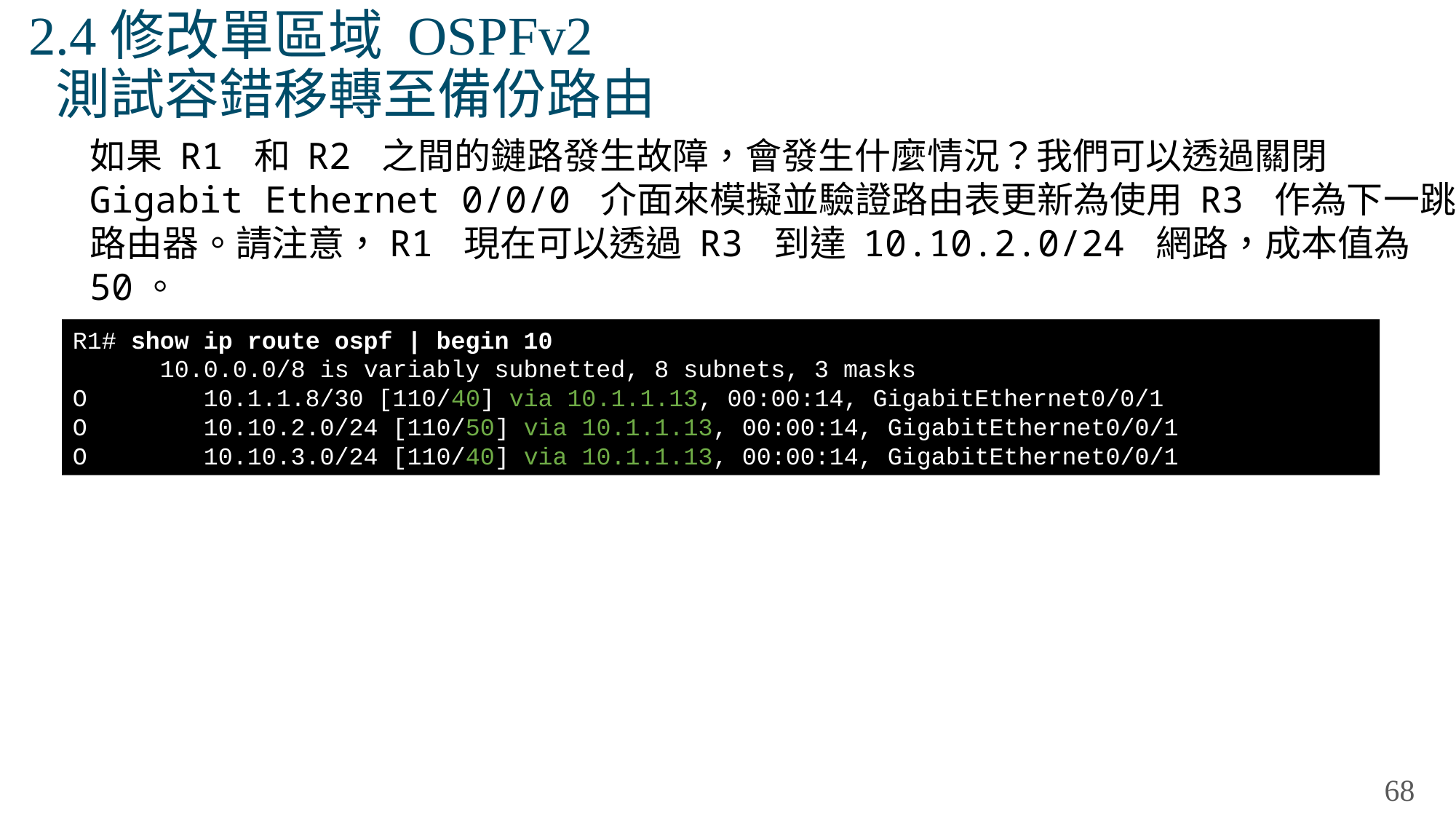

# 2.4修改單區域 OSPFv2 測試容錯移轉至備份路由
如果 R1 和 R2 之間的鏈路發生故障，會發生什麼情況？我們可以透過關閉 Gigabit Ethernet 0/0/0 介面來模擬並驗證路由表更新為使用 R3 作為下一跳路由器。請注意，R1 現在可以透過 R3 到達 10.10.2.0/24 網路，成本值為 50。
R1# show ip route ospf | begin 10
      10.0.0.0/8 is variably subnetted, 8 subnets, 3 masks
O        10.1.1.8/30 [110/40] via 10.1.1.13, 00:00:14, GigabitEthernet0/0/1
O        10.10.2.0/24 [110/50] via 10.1.1.13, 00:00:14, GigabitEthernet0/0/1
O        10.10.3.0/24 [110/40] via 10.1.1.13, 00:00:14, GigabitEthernet0/0/1
68